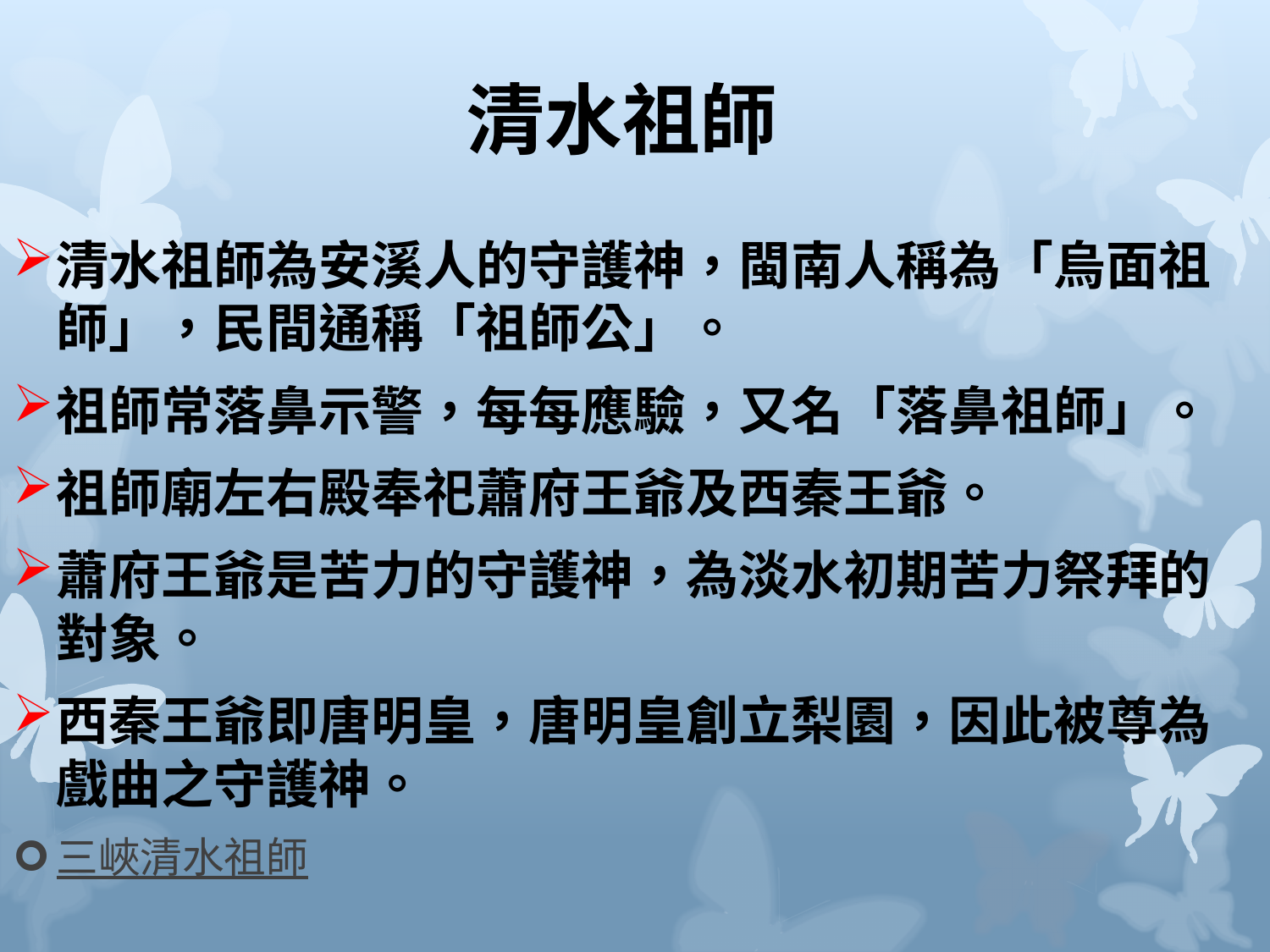

# 清水祖師
清水祖師為安溪人的守護神，閩南人稱為「烏面祖師」，民間通稱「祖師公」。
祖師常落鼻示警，每每應驗，又名「落鼻祖師」。
祖師廟左右殿奉祀蕭府王爺及西秦王爺。
蕭府王爺是苦力的守護神，為淡水初期苦力祭拜的對象。
西秦王爺即唐明皇，唐明皇創立梨園，因此被尊為戲曲之守護神。
三峽清水祖師